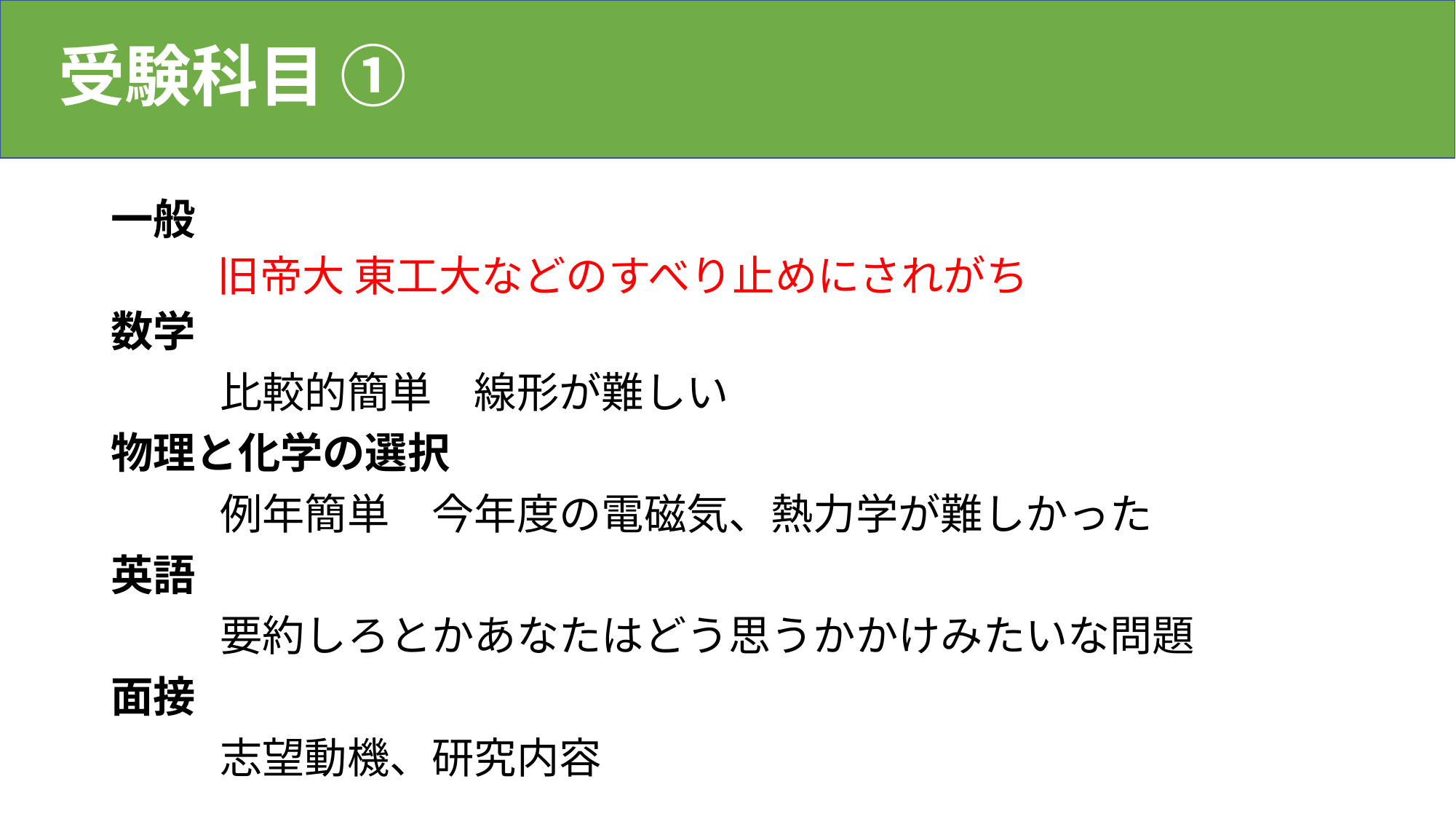

# 受験科目 ①
一般
数学
	比較的簡単　線形が難しい
物理と化学の選択
	例年簡単　今年度の電磁気、熱力学が難しかった
英語
	要約しろとかあなたはどう思うかかけみたいな問題
面接
	志望動機、研究内容
旧帝大 東工大などのすべり止めにされがち